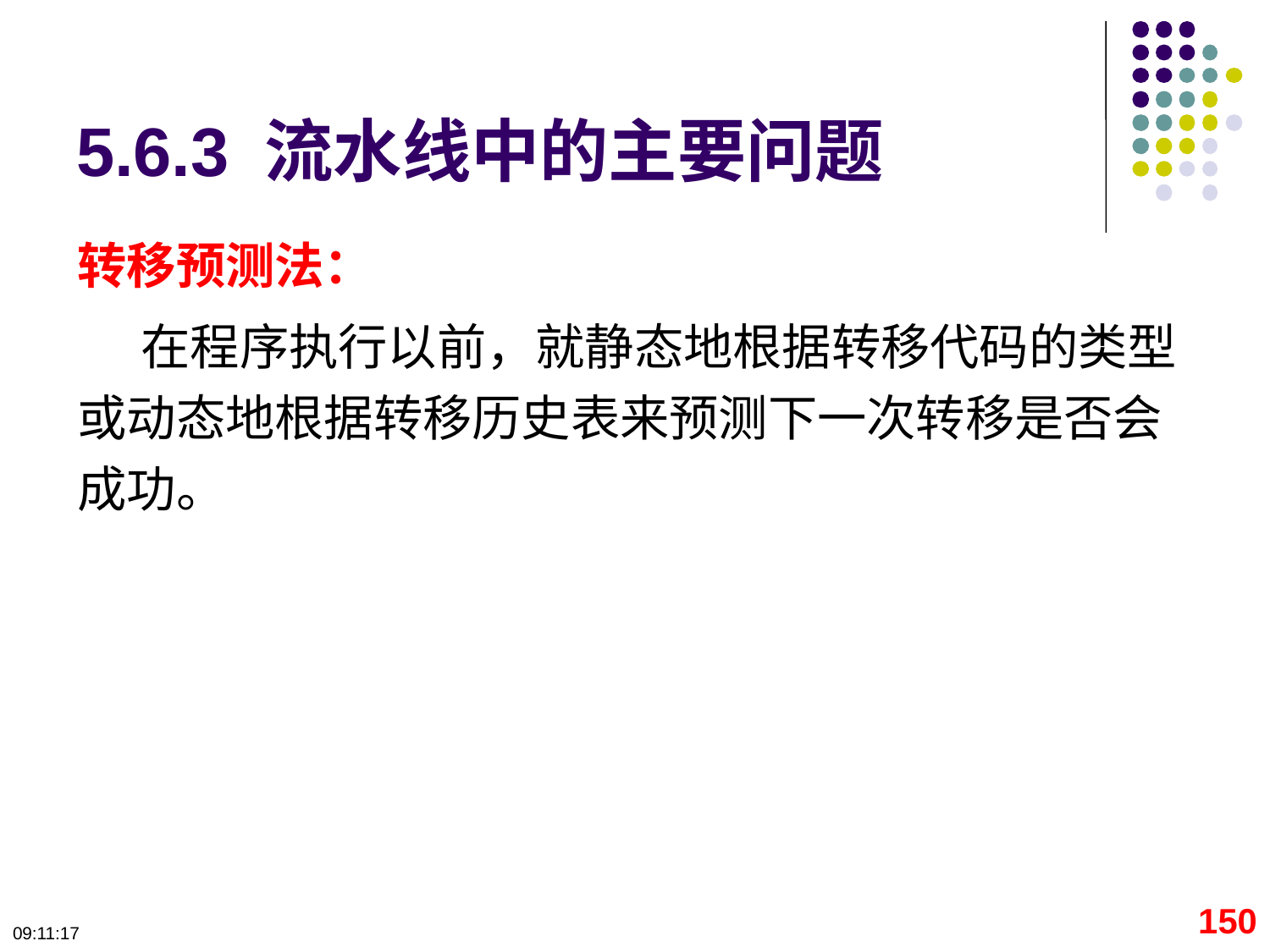

# 5.6.3 流水线中的主要问题
转移预测法：
在程序执行以前，就静态地根据转移代码的类型或动态地根据转移历史表来预测下一次转移是否会成功。
150
09:11:17